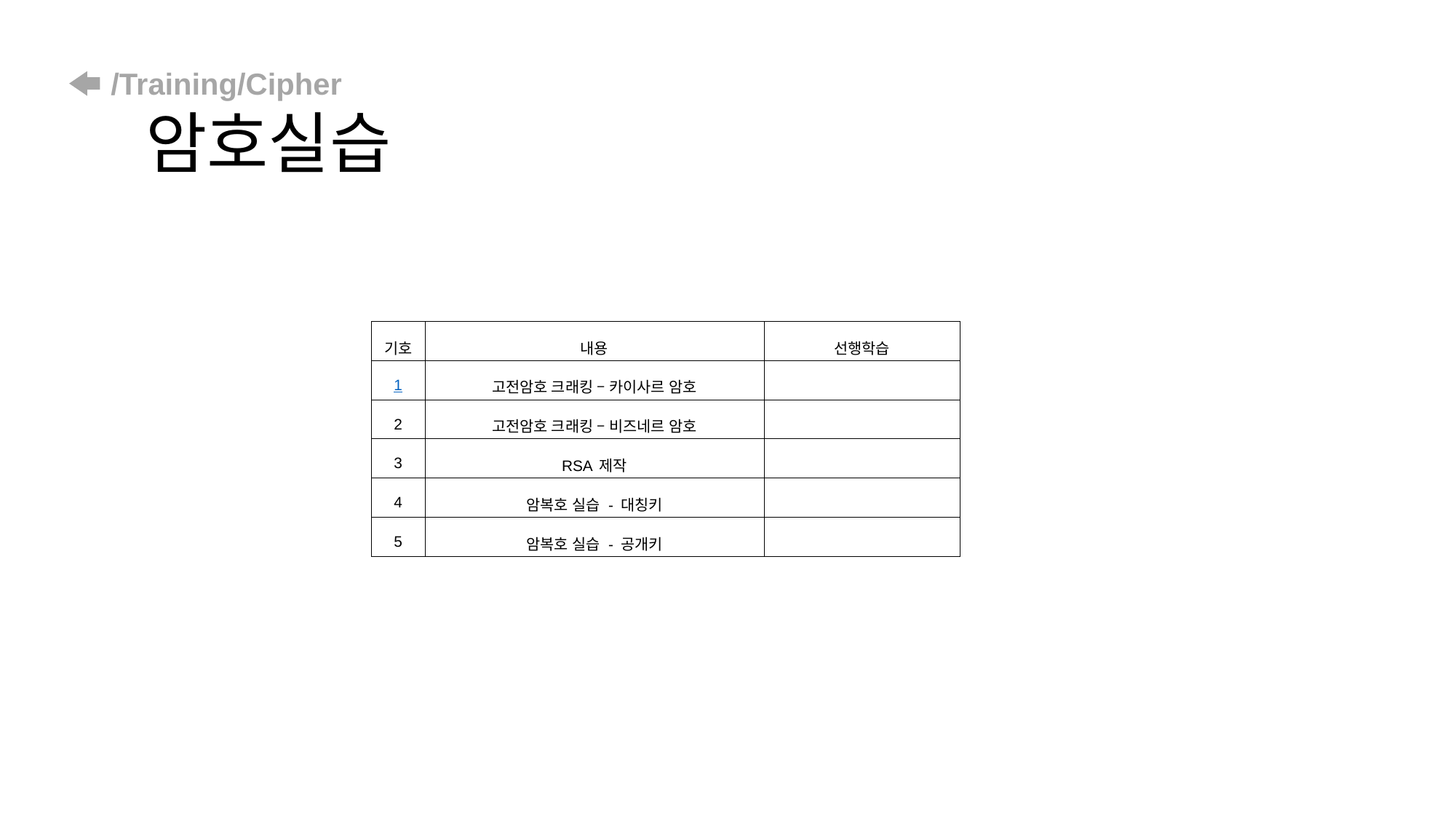

# /Training/Cipher 암호실습

| 기호 | 내용 | 선행학습 |
| --- | --- | --- |
| 1 | 고전암호 크래킹 – 카이사르 암호 |  |
| 2 | 고전암호 크래킹 – 비즈네르 암호 |  |
| 3 | RSA 제작 |  |
| 4 | 암복호 실습 - 대칭키 |  |
| 5 | 암복호 실습 - 공개키 |  |